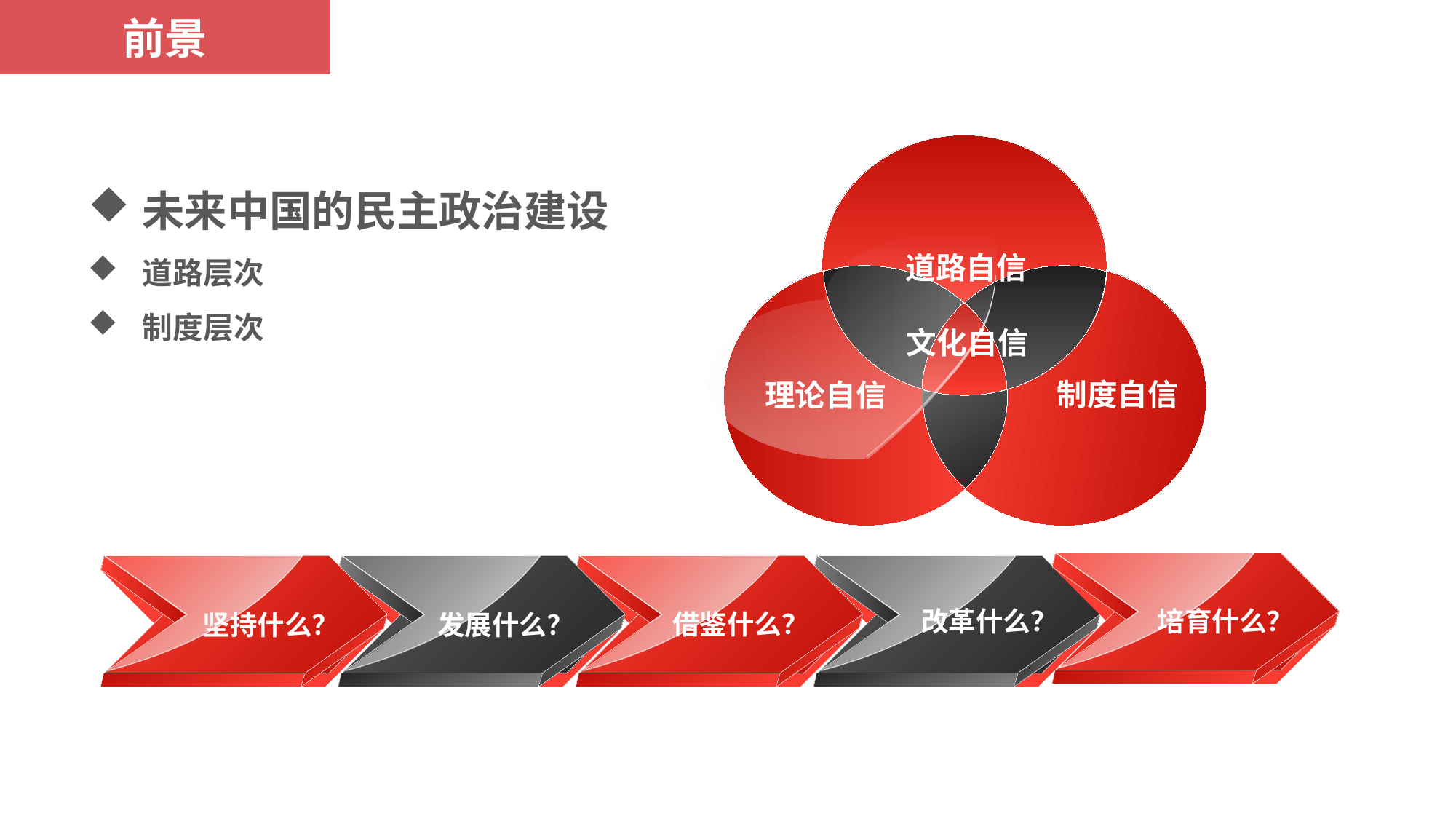

前景

未来中国的民主政治建设
道路层次
制度层次
道路自信
文化自信
制度自信
理论自信

改革什么？
培育什么？
借鉴什么？
坚持什么？
发展什么？